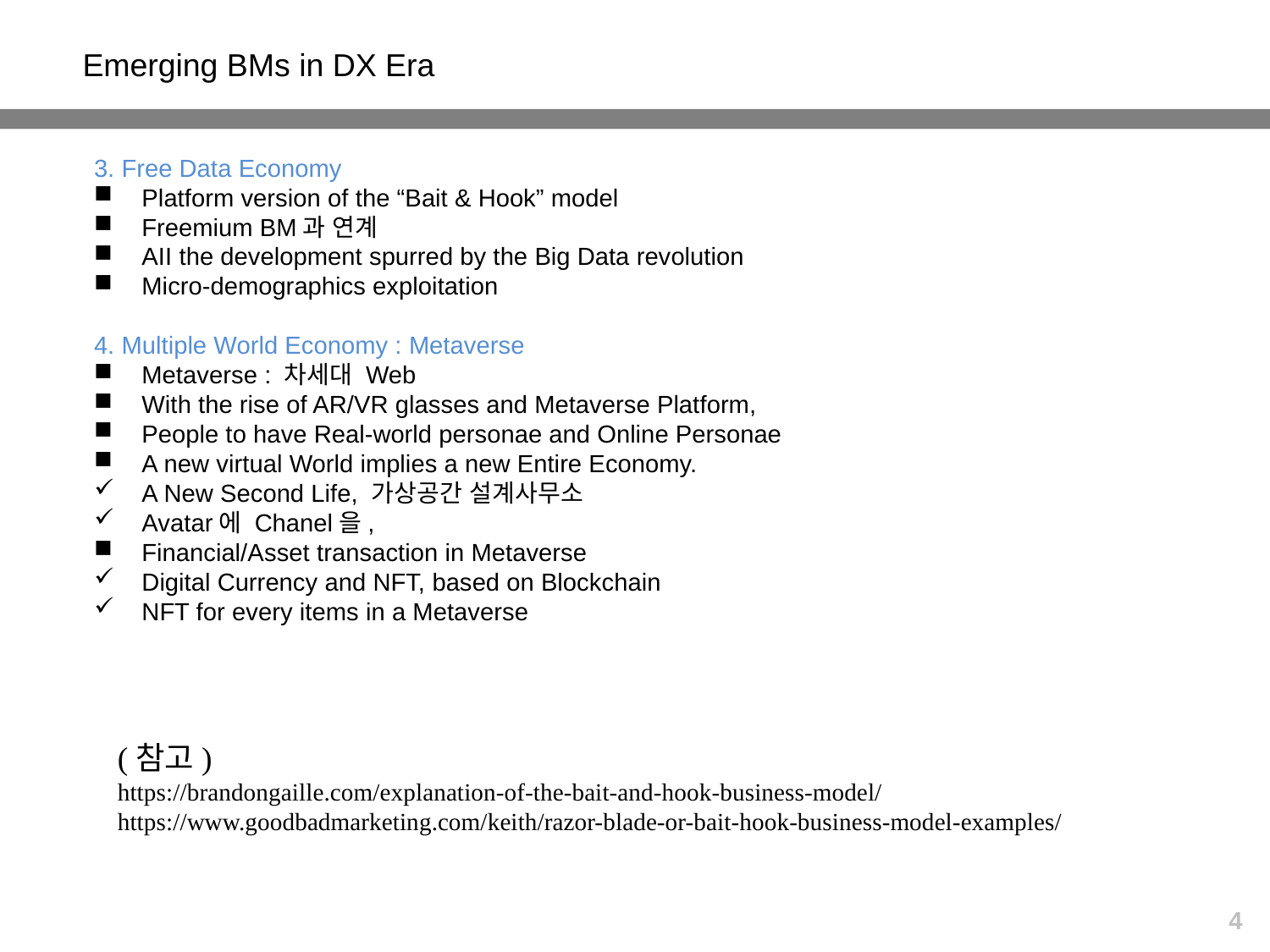

Emerging BMs in DX Era

3. Free Data Economy
Platform version of the “Bait & Hook” model
Freemium BM과 연계
AII the development spurred by the Big Data revolution
Micro-demographics exploitation

4. Multiple World Economy : Metaverse
Metaverse : 차세대 Web
With the rise of AR/VR glasses and Metaverse Platform,
People to have Real-world personae and Online Personae
A new virtual World implies a new Entire Economy.
A New Second Life, 가상공간 설계사무소
Avatar에 Chanel을,
Financial/Asset transaction in Metaverse
Digital Currency and NFT, based on Blockchain
NFT for every items in a Metaverse
(참고)
https://brandongaille.com/explanation-of-the-bait-and-hook-business-model/
https://www.goodbadmarketing.com/keith/razor-blade-or-bait-hook-business-model-examples/
4